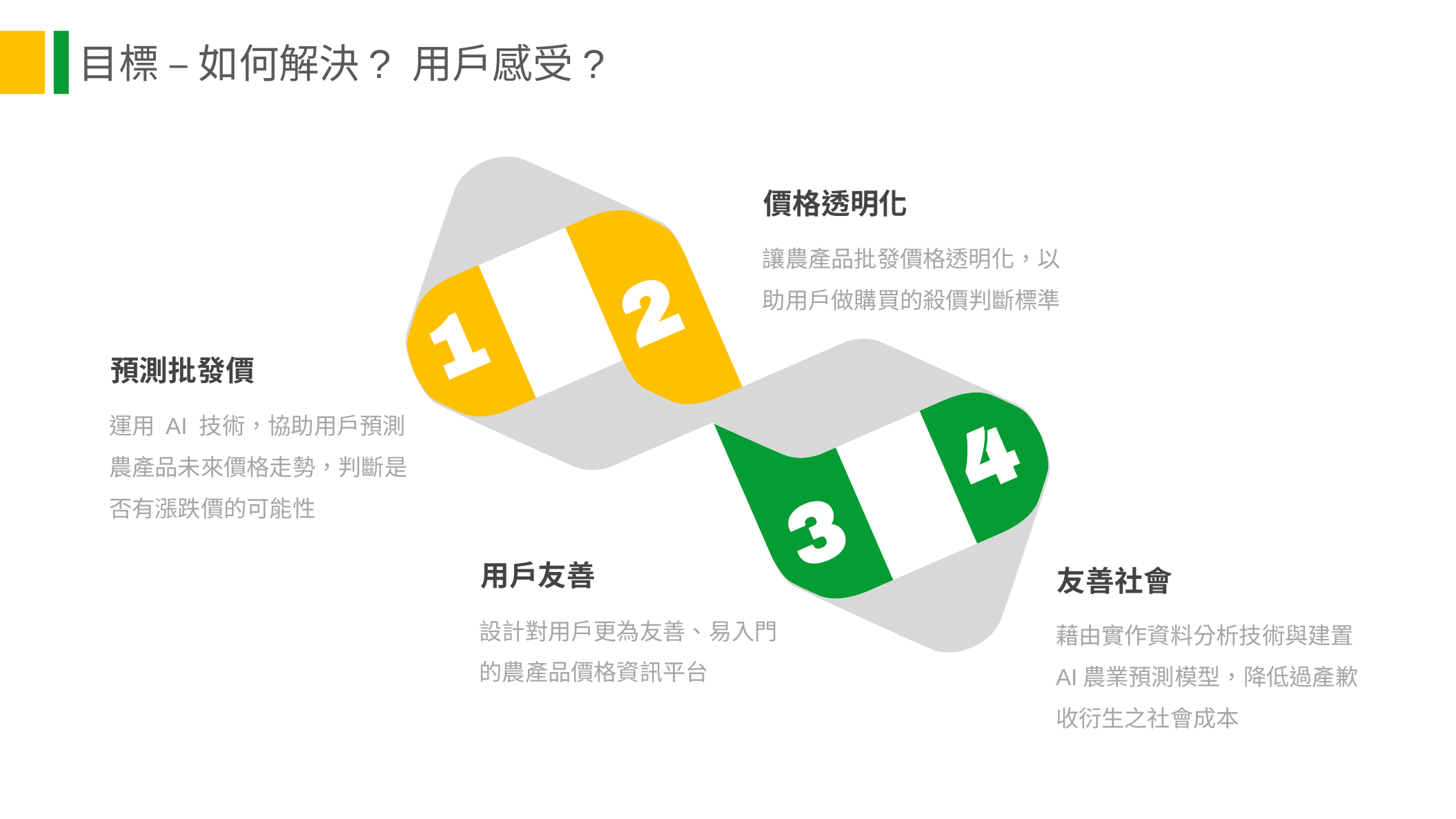

目標 – 如何解決? 用戶感受?

價格透明化
讓農產品批發價格透明化，以助用戶做購買的殺價判斷標準
2
1
預測批發價
運用 AI 技術，協助用戶預測農產品未來價格走勢，判斷是否有漲跌價的可能性
4
3
用戶友善
友善社會
設計對用戶更為友善、易入門的農產品價格資訊平台
藉由實作資料分析技術與建置AI農業預測模型，降低過產歉收衍生之社會成本